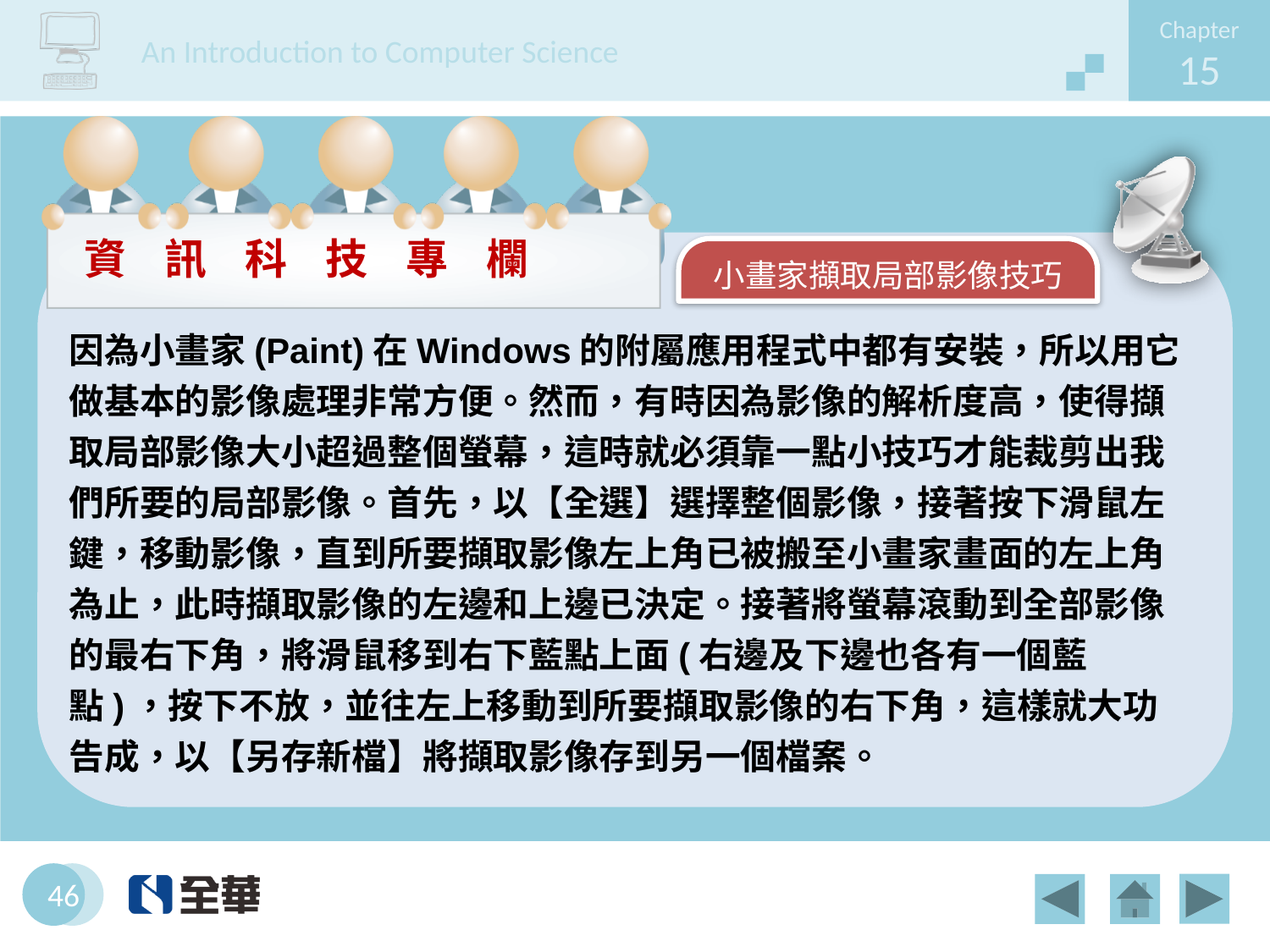

小畫家擷取局部影像技巧
因為小畫家(Paint)在Windows的附屬應用程式中都有安裝，所以用它做基本的影像處理非常方便。然而，有時因為影像的解析度高，使得擷取局部影像大小超過整個螢幕，這時就必須靠一點小技巧才能裁剪出我們所要的局部影像。首先，以【全選】選擇整個影像，接著按下滑鼠左鍵，移動影像，直到所要擷取影像左上角已被搬至小畫家畫面的左上角為止，此時擷取影像的左邊和上邊已決定。接著將螢幕滾動到全部影像的最右下角，將滑鼠移到右下藍點上面(右邊及下邊也各有一個藍點)，按下不放，並往左上移動到所要擷取影像的右下角，這樣就大功告成，以【另存新檔】將擷取影像存到另一個檔案。